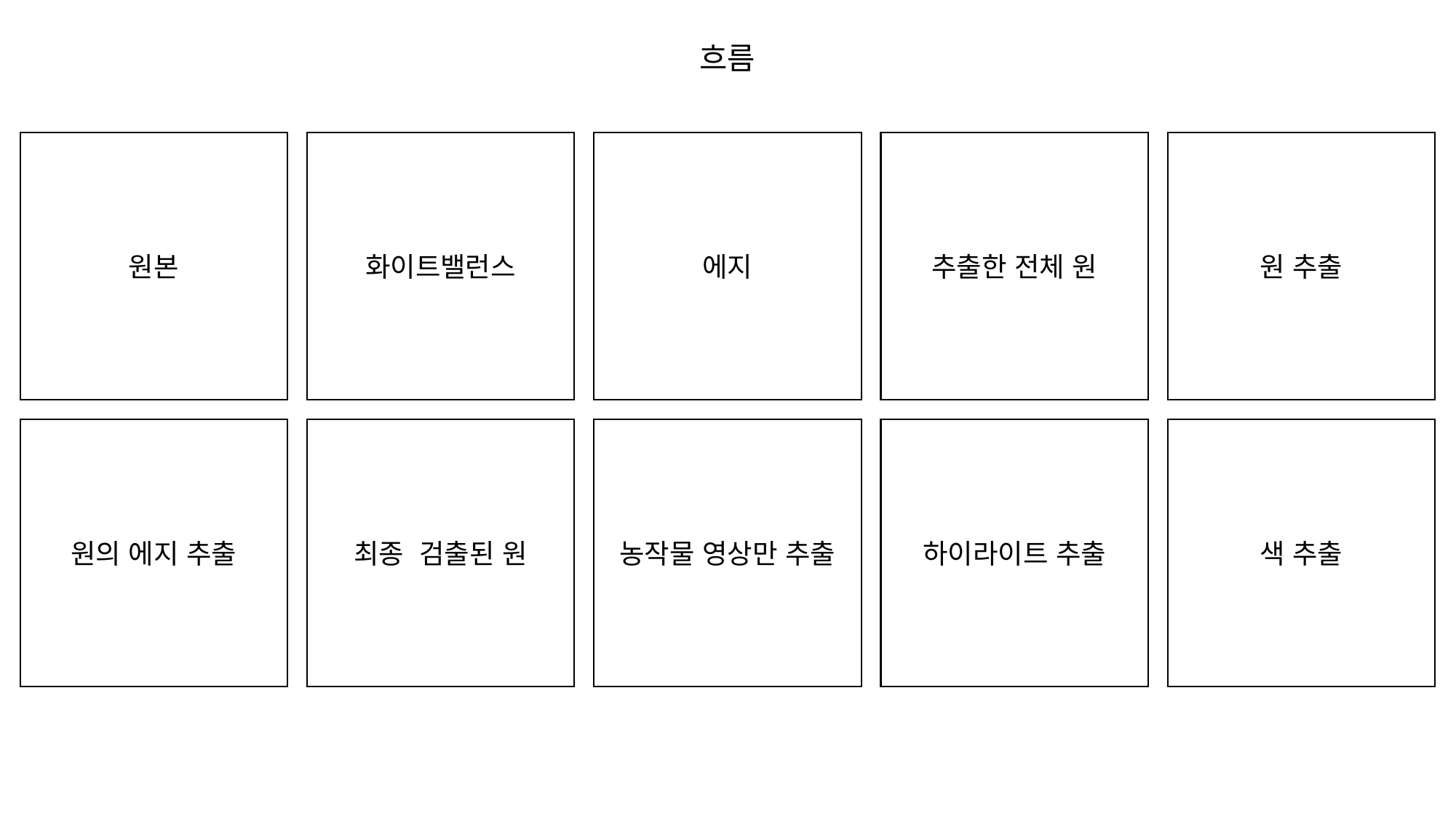

흐름
원본
화이트밸런스
에지
추출한 전체 원
원 추출
원의 에지 추출
최종  검출된 원
농작물 영상만 추출
하이라이트 추출
색 추출